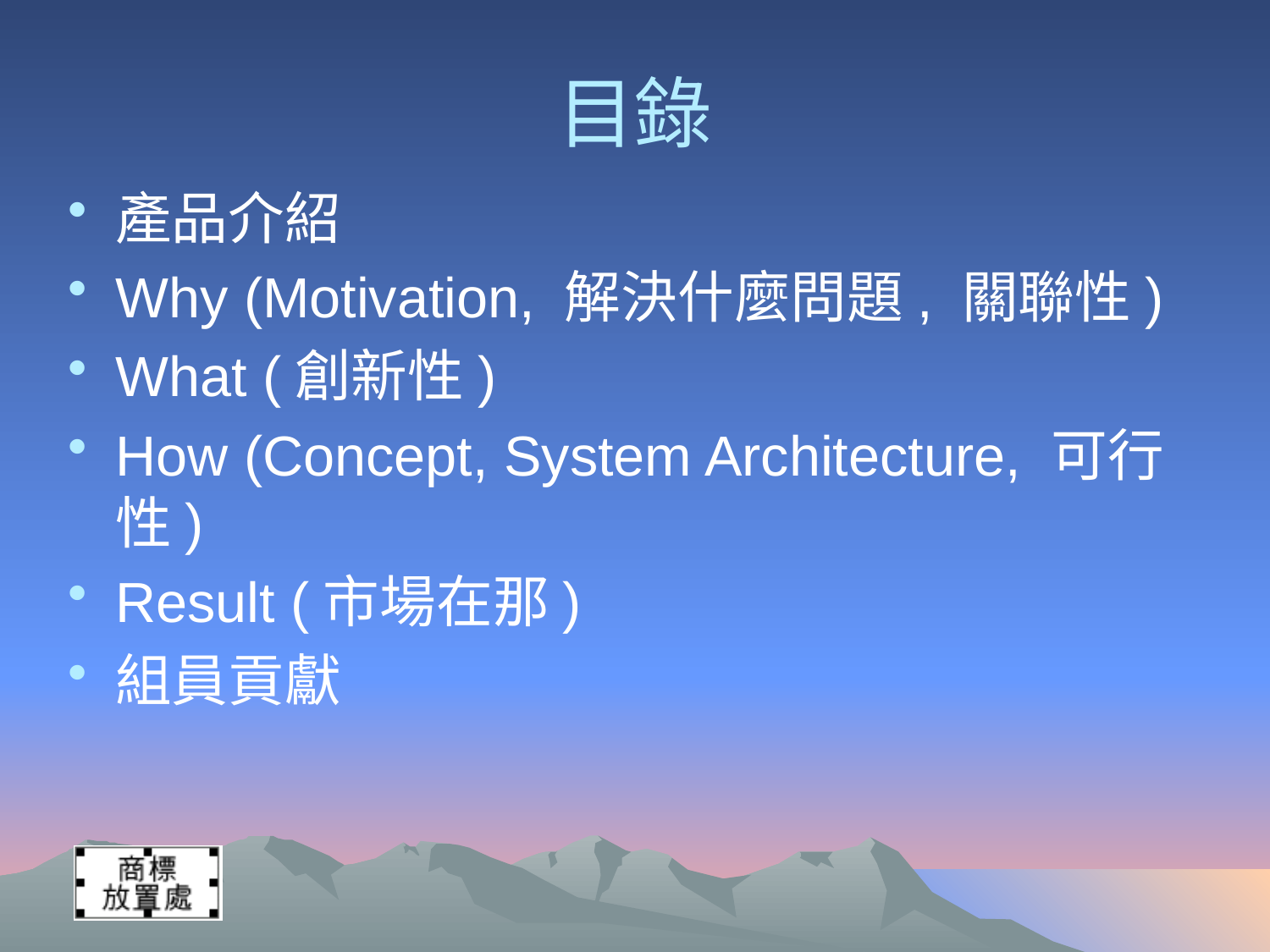

# 目錄
產品介紹
Why (Motivation, 解決什麼問題, 關聯性)
What (創新性)
How (Concept, System Architecture, 可行性)
Result (市場在那)
組員貢獻